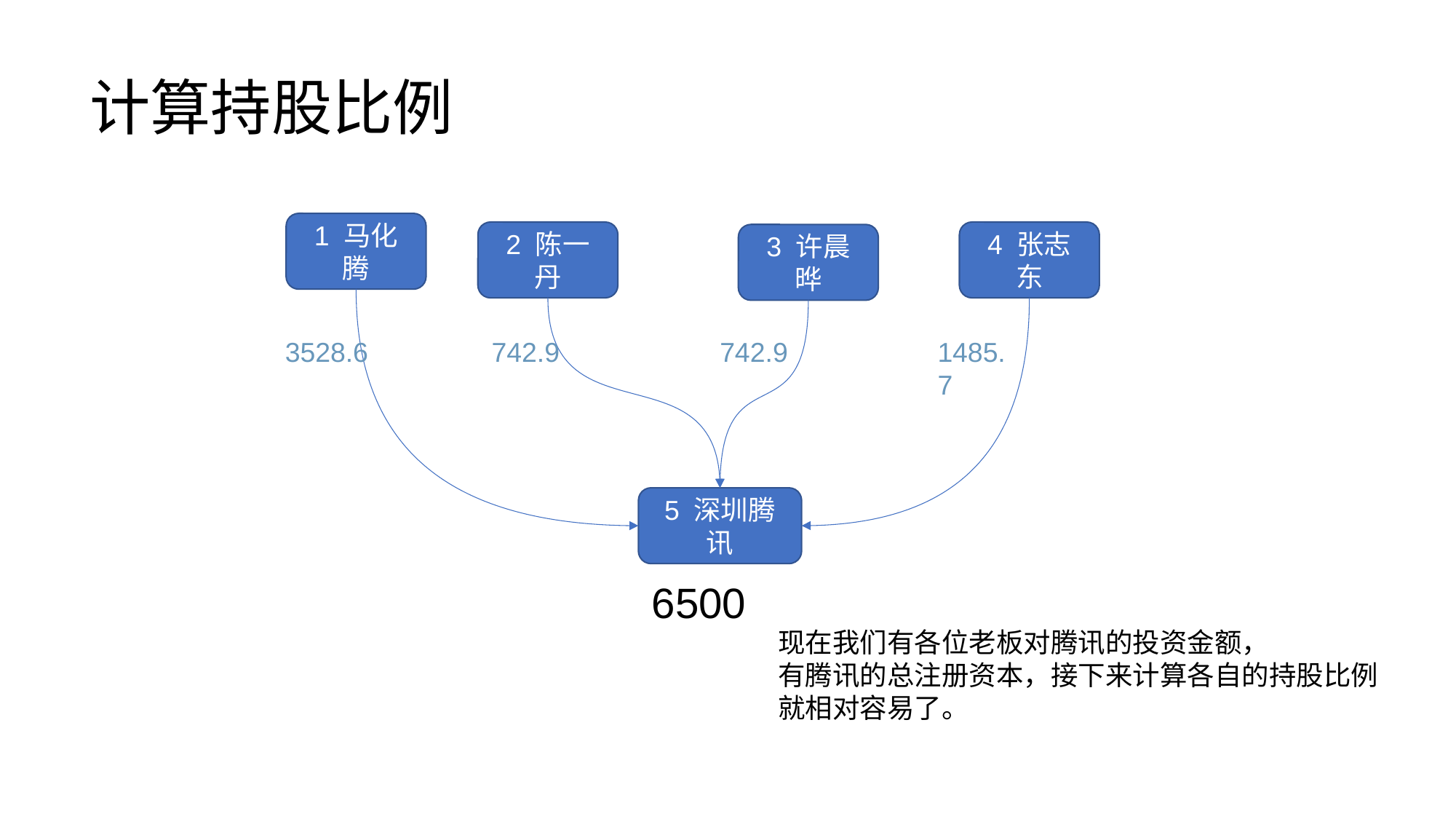

计算持股比例
1 马化腾
4 张志东
2 陈一丹
3 许晨晔
3528.6
742.9
1485.7
742.9
5 深圳腾讯
6500
现在我们有各位老板对腾讯的投资金额，
有腾讯的总注册资本，接下来计算各自的持股比例
就相对容易了。